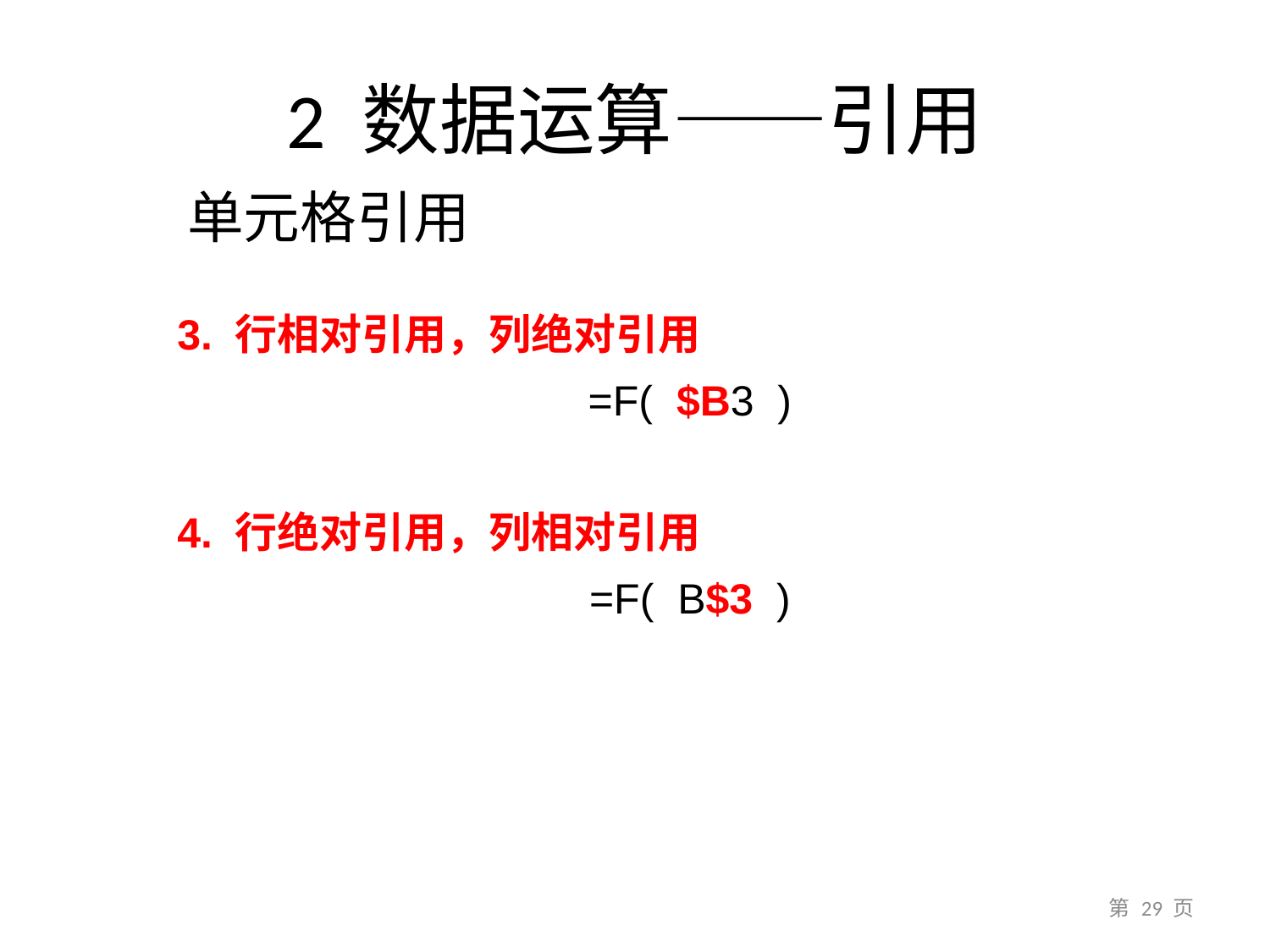

# 2 数据运算——引用
单元格引用
3. 行相对引用，列绝对引用
=F(  $B3  )

4. 行绝对引用，列相对引用
=F(  B$3  )

第 29 页